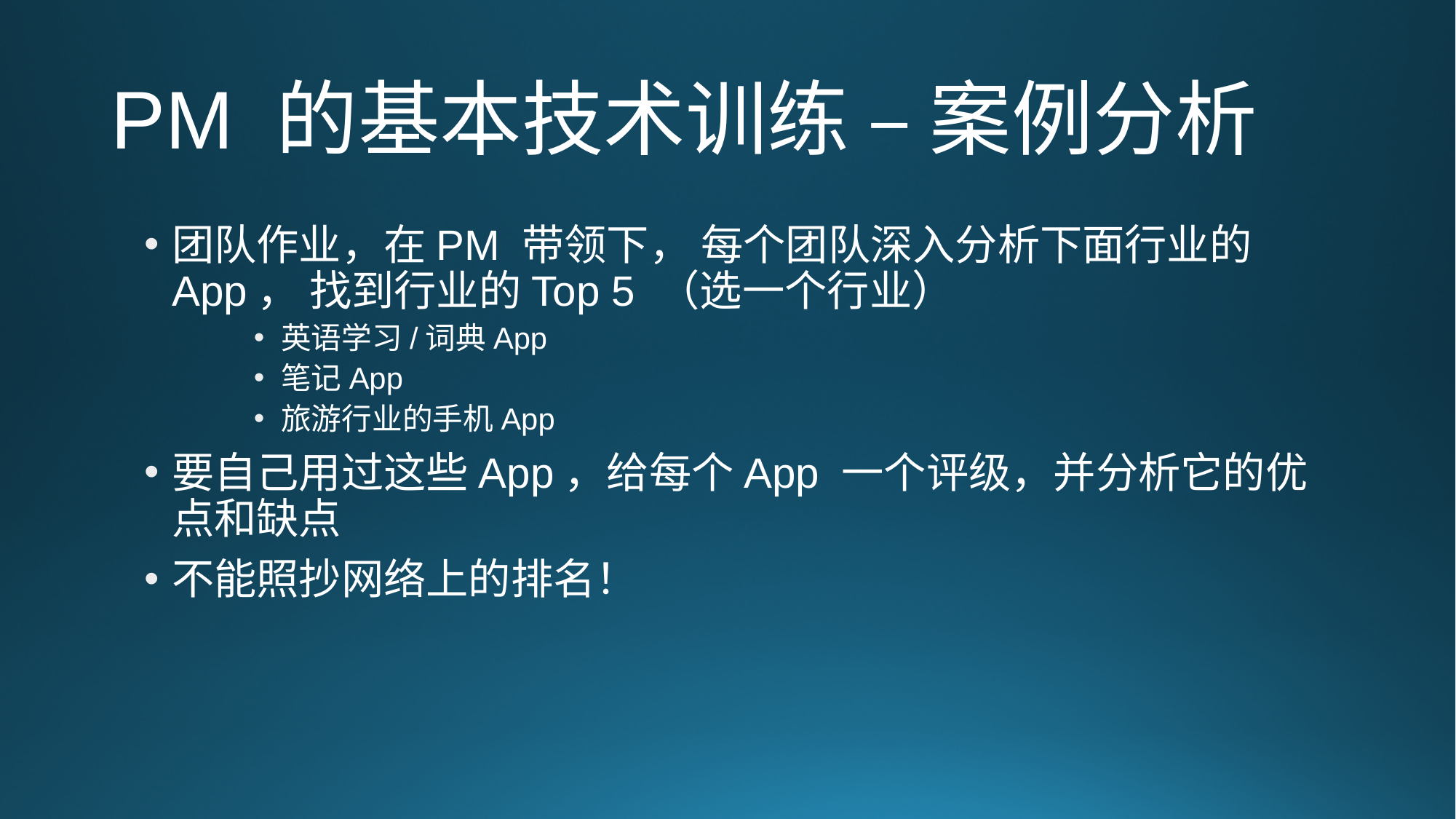

# PM 的基本技术训练 – 案例分析
团队作业，在PM 带领下， 每个团队深入分析下面行业的App， 找到行业的Top 5 （选一个行业）
英语学习/词典App
笔记App
旅游行业的手机App
要自己用过这些App，给每个App 一个评级，并分析它的优点和缺点
不能照抄网络上的排名！